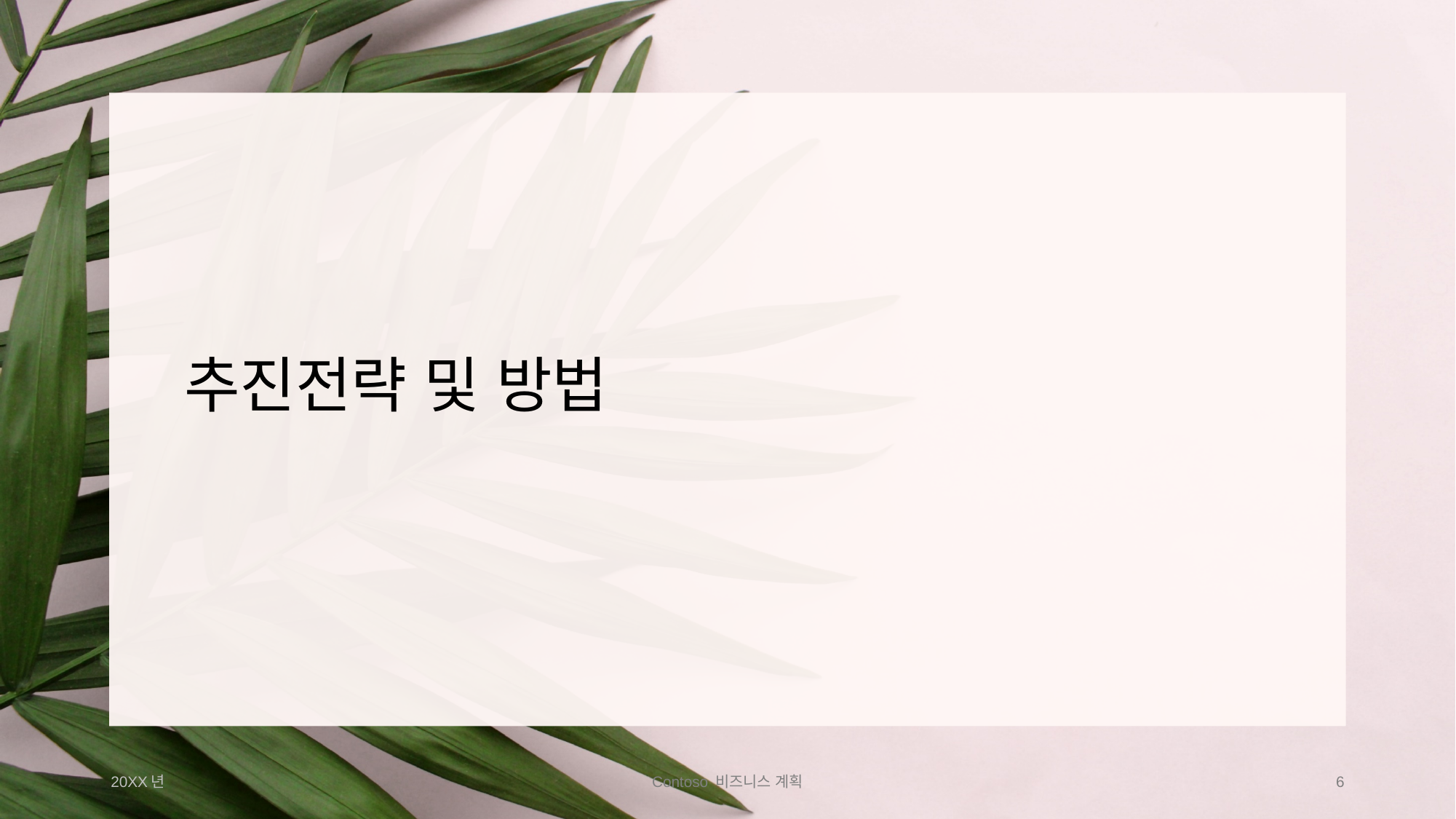

# 추진전략 및 방법
20XX년
Contoso 비즈니스 계획
6